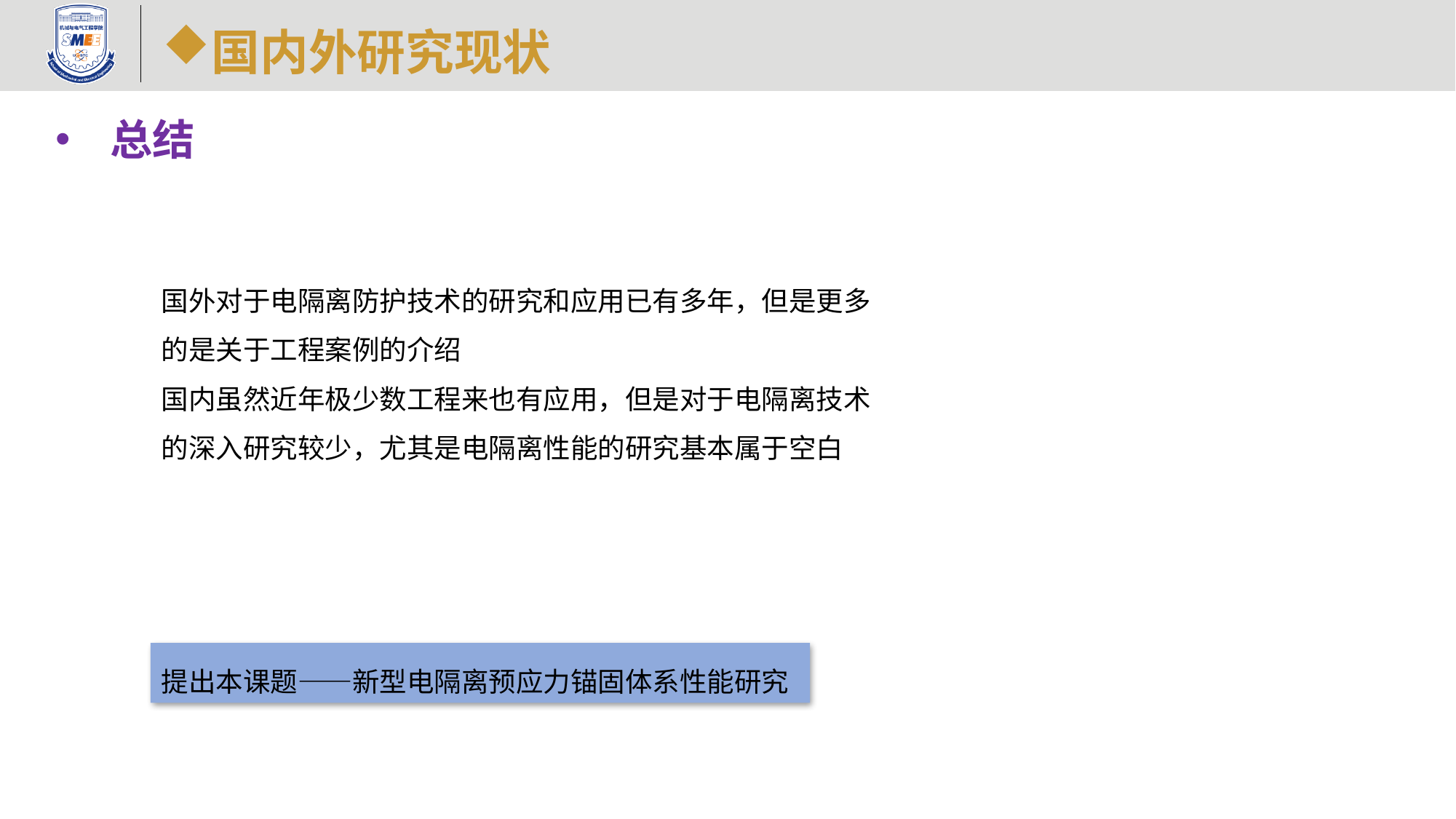

国内外研究现状
总结
国外对于电隔离防护技术的研究和应用已有多年，但是更多的是关于工程案例的介绍
国内虽然近年极少数工程来也有应用，但是对于电隔离技术的深入研究较少，尤其是电隔离性能的研究基本属于空白
提出本课题——新型电隔离预应力锚固体系性能研究